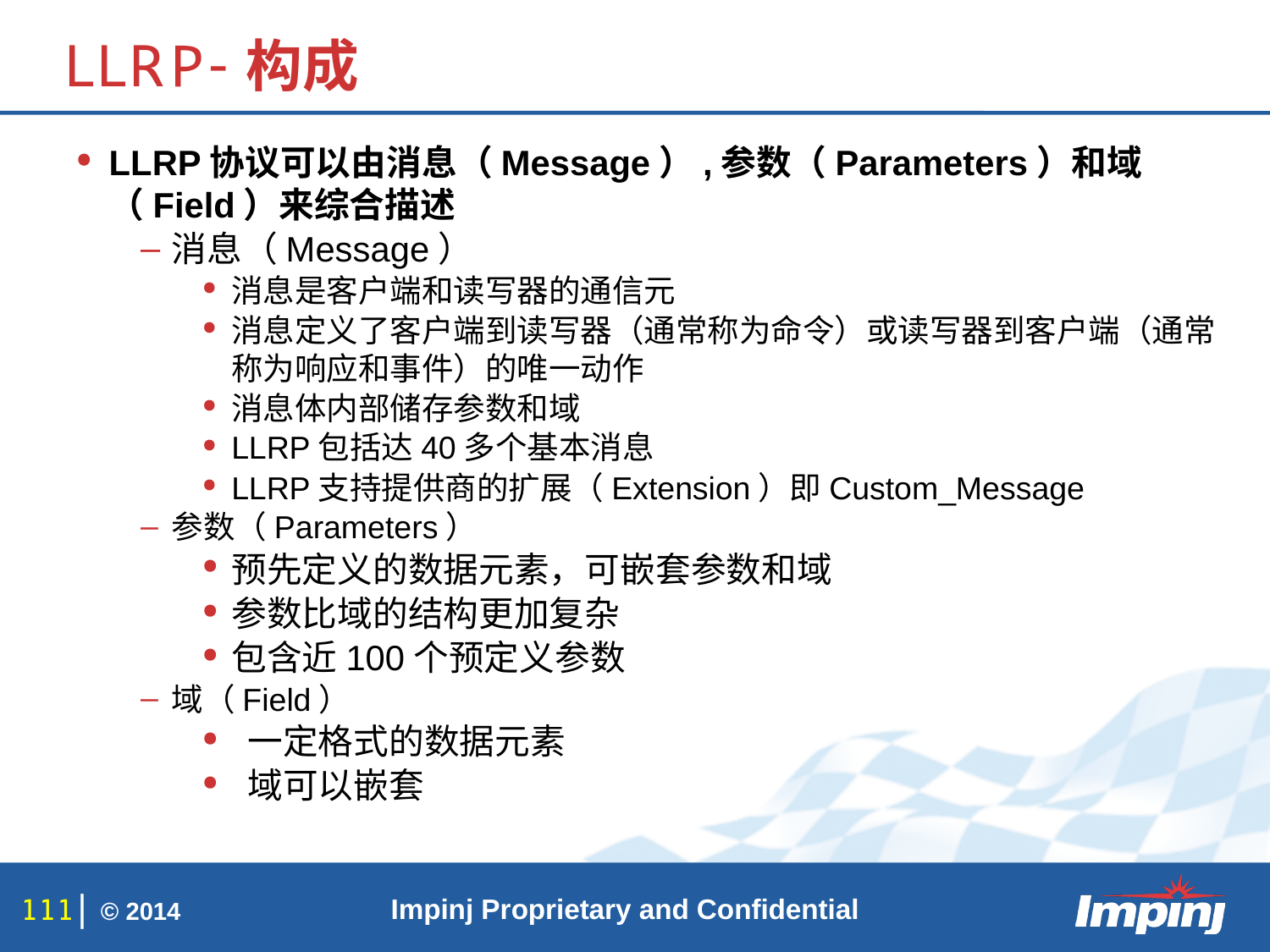

# LLRP-构成
LLRP协议可以由消息（Message）,参数（Parameters）和域（Field）来综合描述
消息（Message）
消息是客户端和读写器的通信元
消息定义了客户端到读写器（通常称为命令）或读写器到客户端（通常称为响应和事件）的唯一动作
消息体内部储存参数和域
LLRP包括达40多个基本消息
LLRP支持提供商的扩展（Extension）即Custom_Message
参数（Parameters）
预先定义的数据元素，可嵌套参数和域
参数比域的结构更加复杂
包含近100个预定义参数
域（Field）
 一定格式的数据元素
 域可以嵌套